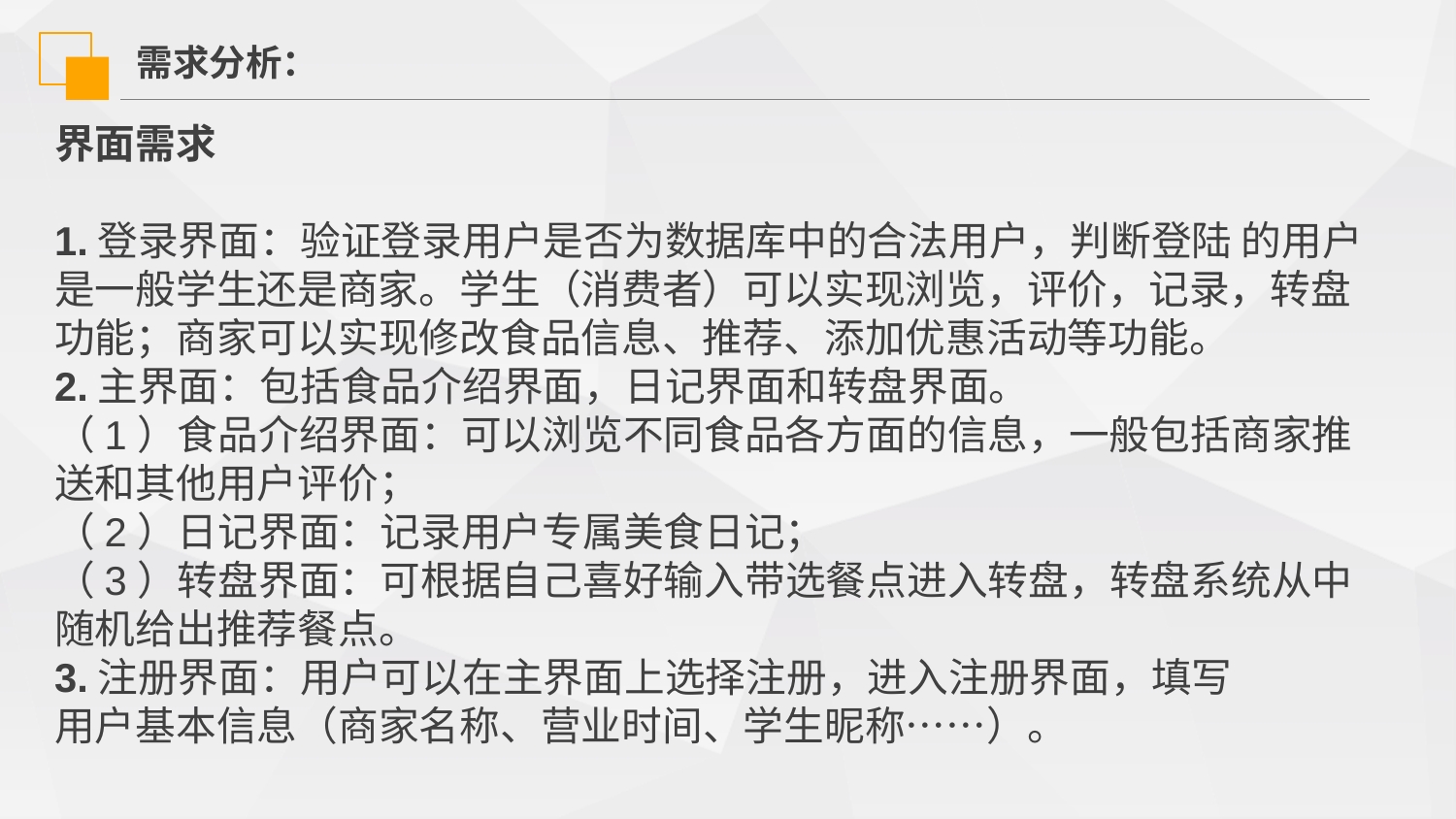

需求分析：
界面需求

1.登录界面：验证登录用户是否为数据库中的合法用户，判断登陆 的用户是一般学生还是商家。学生（消费者）可以实现浏览，评价，记录，转盘功能；商家可以实现修改食品信息、推荐、添加优惠活动等功能。
2.主界面：包括食品介绍界面，日记界面和转盘界面。
（1）食品介绍界面：可以浏览不同食品各方面的信息，一般包括商家推送和其他用户评价；
（2）日记界面：记录用户专属美食日记；
（3）转盘界面：可根据自己喜好输入带选餐点进入转盘，转盘系统从中随机给出推荐餐点。
3.注册界面：用户可以在主界面上选择注册，进入注册界面，填写
用户基本信息（商家名称、营业时间、学生昵称……）。